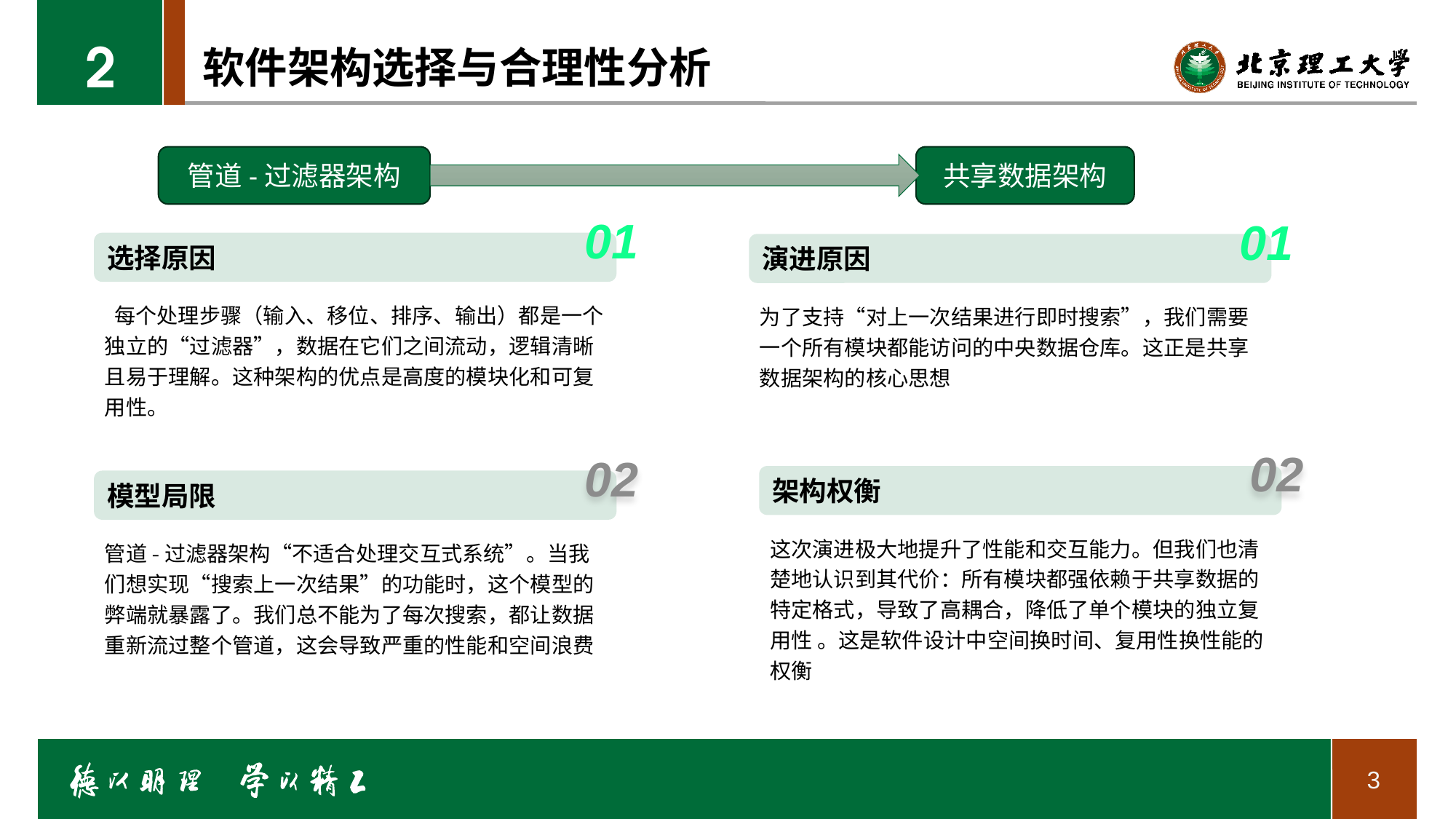

2
# 软件架构选择与合理性分析
管道-过滤器架构
共享数据架构

01
选择原因
 每个处理步骤（输入、移位、排序、输出）都是一个独立的“过滤器”，数据在它们之间流动，逻辑清晰且易于理解。这种架构的优点是高度的模块化和可复用性。
01
演进原因
为了支持“对上一次结果进行即时搜索”，我们需要一个所有模块都能访问的中央数据仓库。这正是共享数据架构的核心思想

02
架构权衡
这次演进极大地提升了性能和交互能力。但我们也清楚地认识到其代价：所有模块都强依赖于共享数据的特定格式，导致了高耦合，降低了单个模块的独立复用性 。这是软件设计中空间换时间、复用性换性能的权衡
02
模型局限
管道-过滤器架构“不适合处理交互式系统”。当我们想实现“搜索上一次结果”的功能时，这个模型的弊端就暴露了。我们总不能为了每次搜索，都让数据重新流过整个管道，这会导致严重的性能和空间浪费